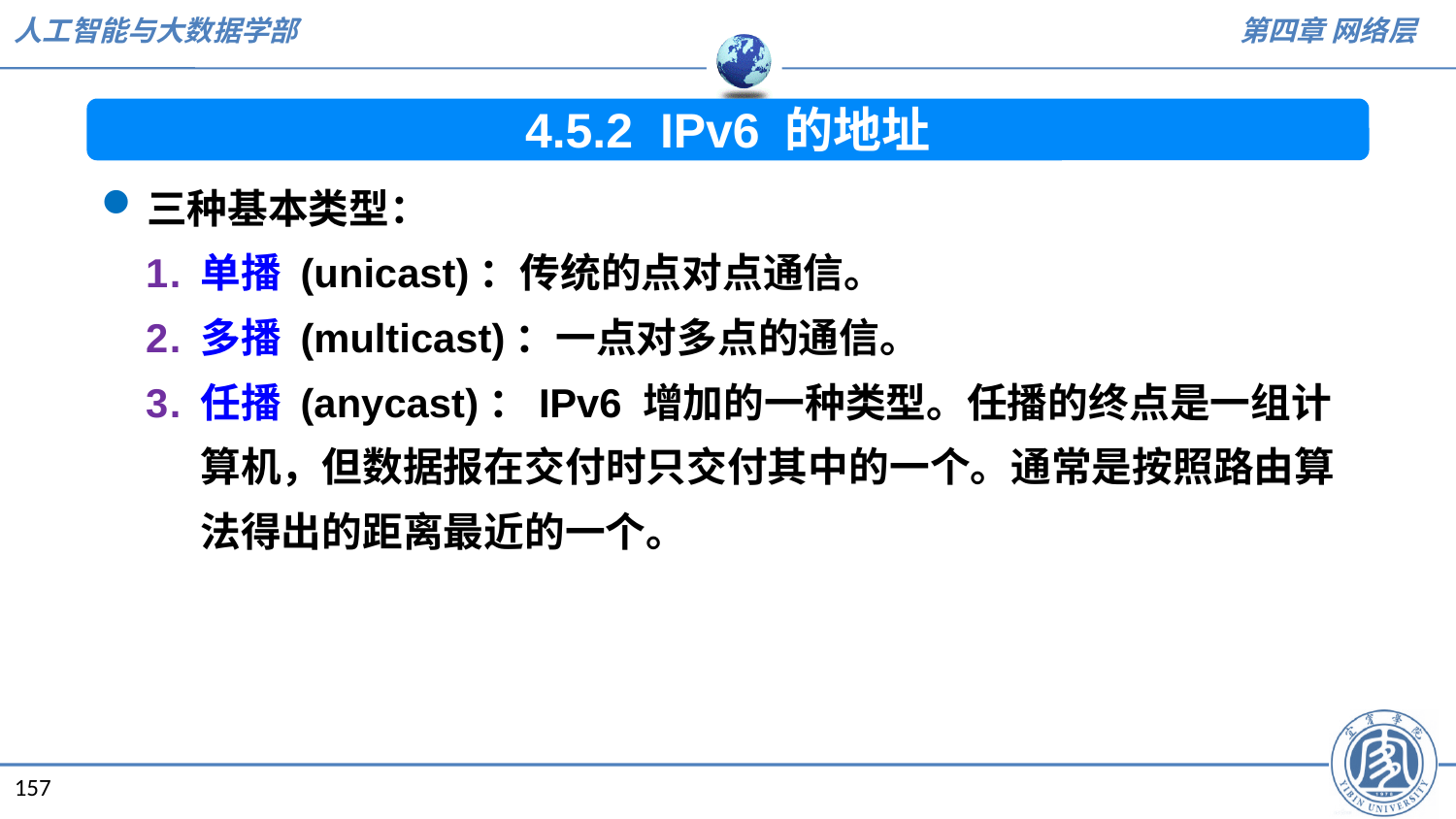

4.5.2  IPv6 的地址

三种基本类型：
单播 (unicast)：传统的点对点通信。
多播 (multicast)：一点对多点的通信。
任播 (anycast)：IPv6 增加的一种类型。任播的终点是一组计算机，但数据报在交付时只交付其中的一个。通常是按照路由算法得出的距离最近的一个。
157